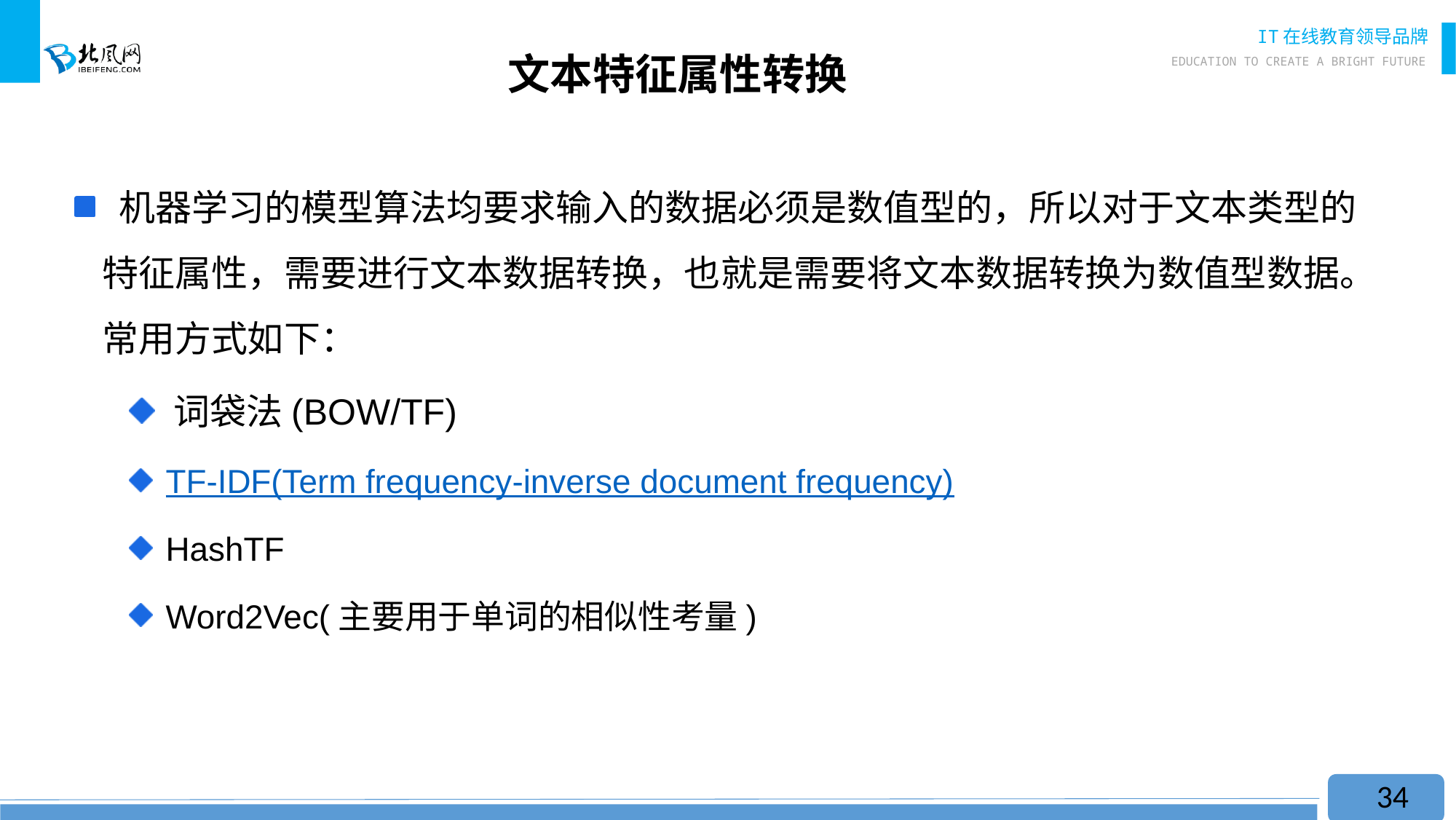

# 文本特征属性转换
 机器学习的模型算法均要求输入的数据必须是数值型的，所以对于文本类型的特征属性，需要进行文本数据转换，也就是需要将文本数据转换为数值型数据。常用方式如下：
 词袋法(BOW/TF)
 TF-IDF(Term frequency-inverse document frequency)
 HashTF
 Word2Vec(主要用于单词的相似性考量)